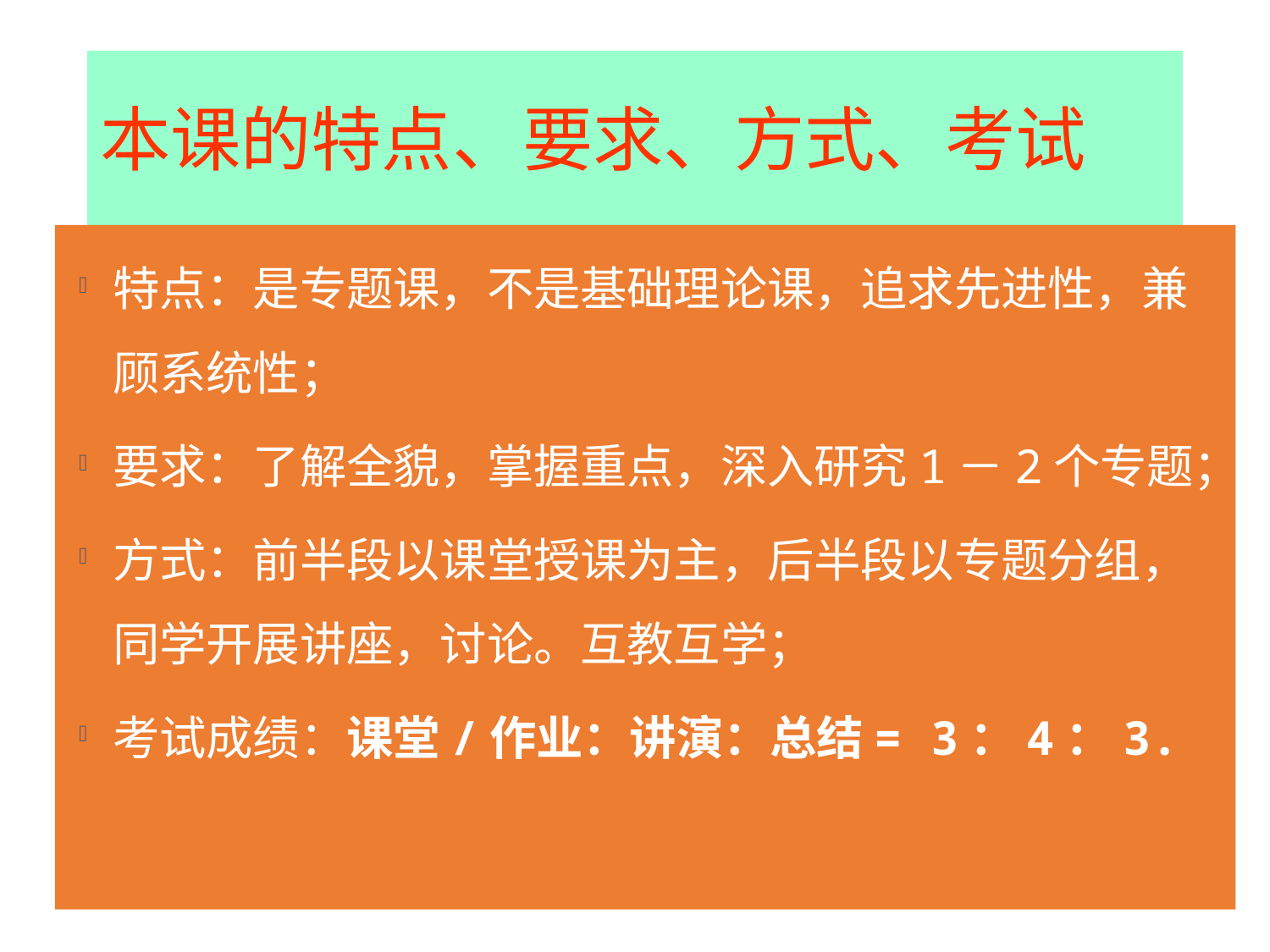

# 本课的特点、要求、方式、考试
特点：是专题课，不是基础理论课，追求先进性，兼顾系统性；
要求：了解全貌，掌握重点，深入研究1－2个专题；
方式：前半段以课堂授课为主，后半段以专题分组，同学开展讲座，讨论。互教互学；
考试成绩：课堂/作业：讲演：总结= 3：4：3.
2